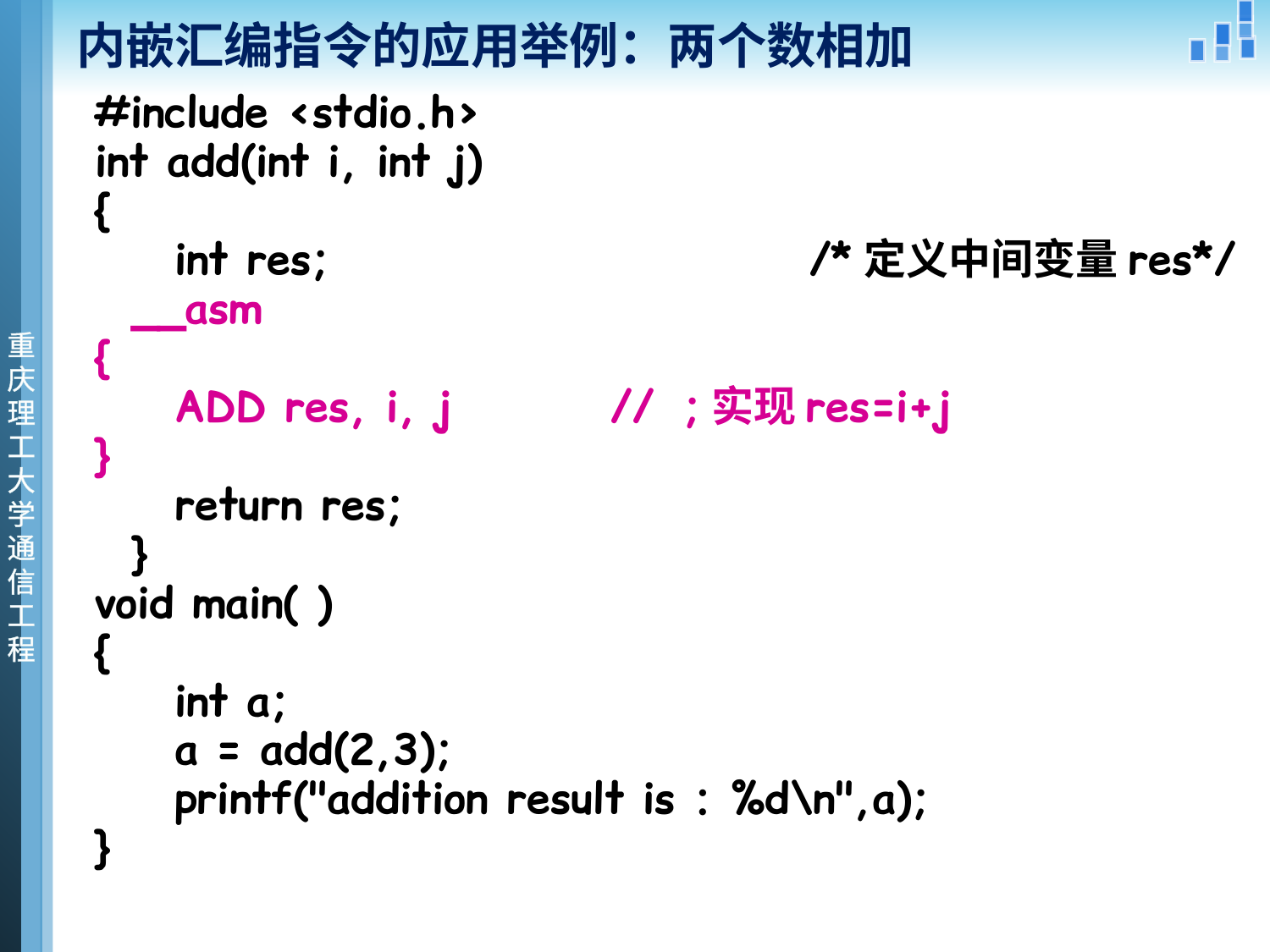

# 内嵌汇编指令的应用举例：两个数相加
#include <stdio.h>
int add(int i, int j)
{
  	int res;				/*定义中间变量res*/
  __asm
{
	ADD res, i, j	   //	;实现res=i+j
}
	return res;
  }
void main( )
{
	int a;
	a = add(2,3);
	printf("addition result is : %d\n",a);
}